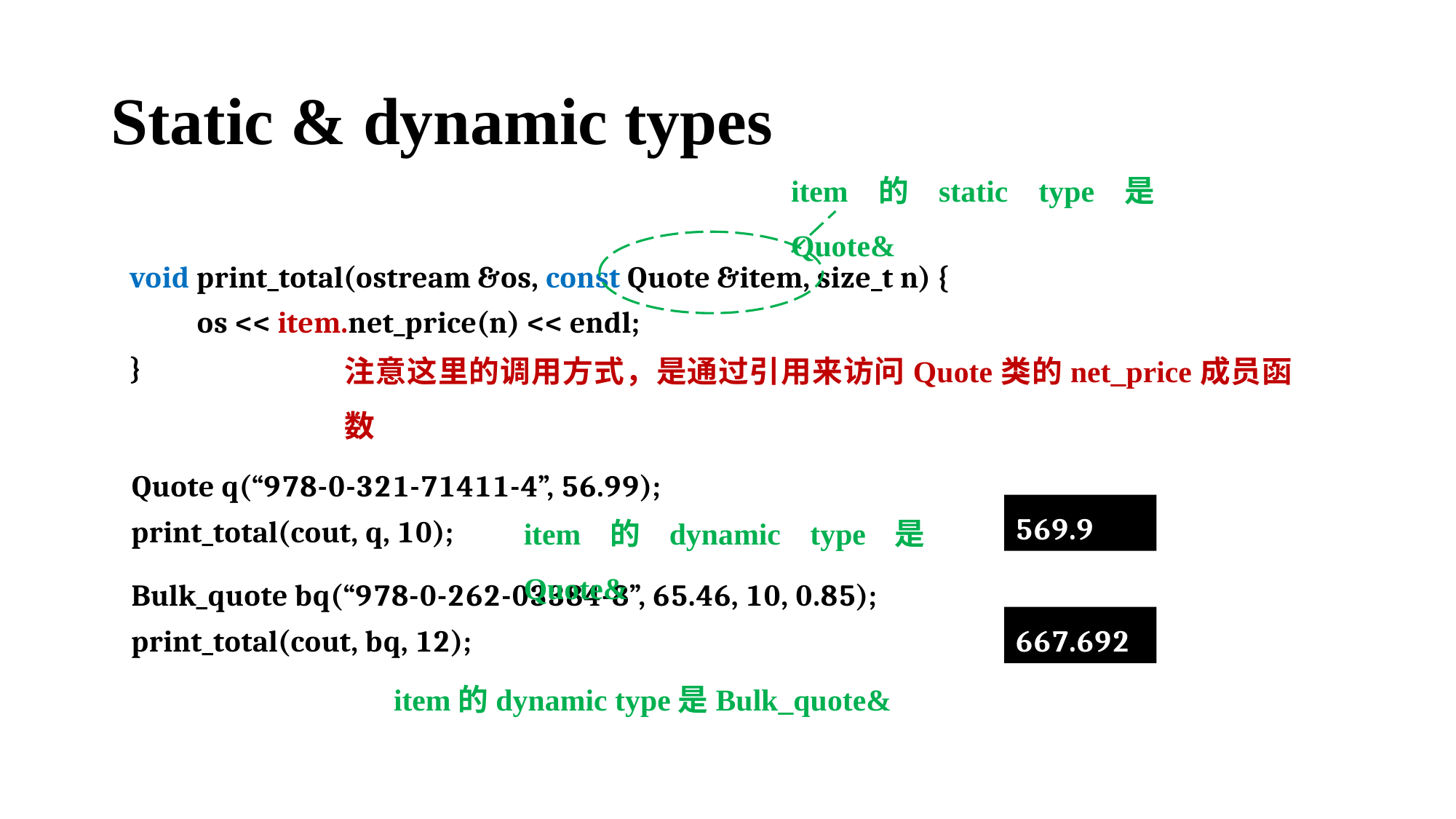

# Static & dynamic types
item的static type是Quote&

void print_total(ostream &os, const Quote &item, size_t n) {
          os << item.net_price(n) << endl;
}
注意这里的调用方式，是通过引用来访问Quote类的net_price成员函数
Quote q(“978-0-321-71411-4”, 56.99);
print_total(cout, q, 10);
Bulk_quote bq(“978-0-262-03384-8”, 65.46, 10, 0.85);
print_total(cout, bq, 12);
item的dynamic type是Quote&
569.9
667.692
item的dynamic type是Bulk_quote&